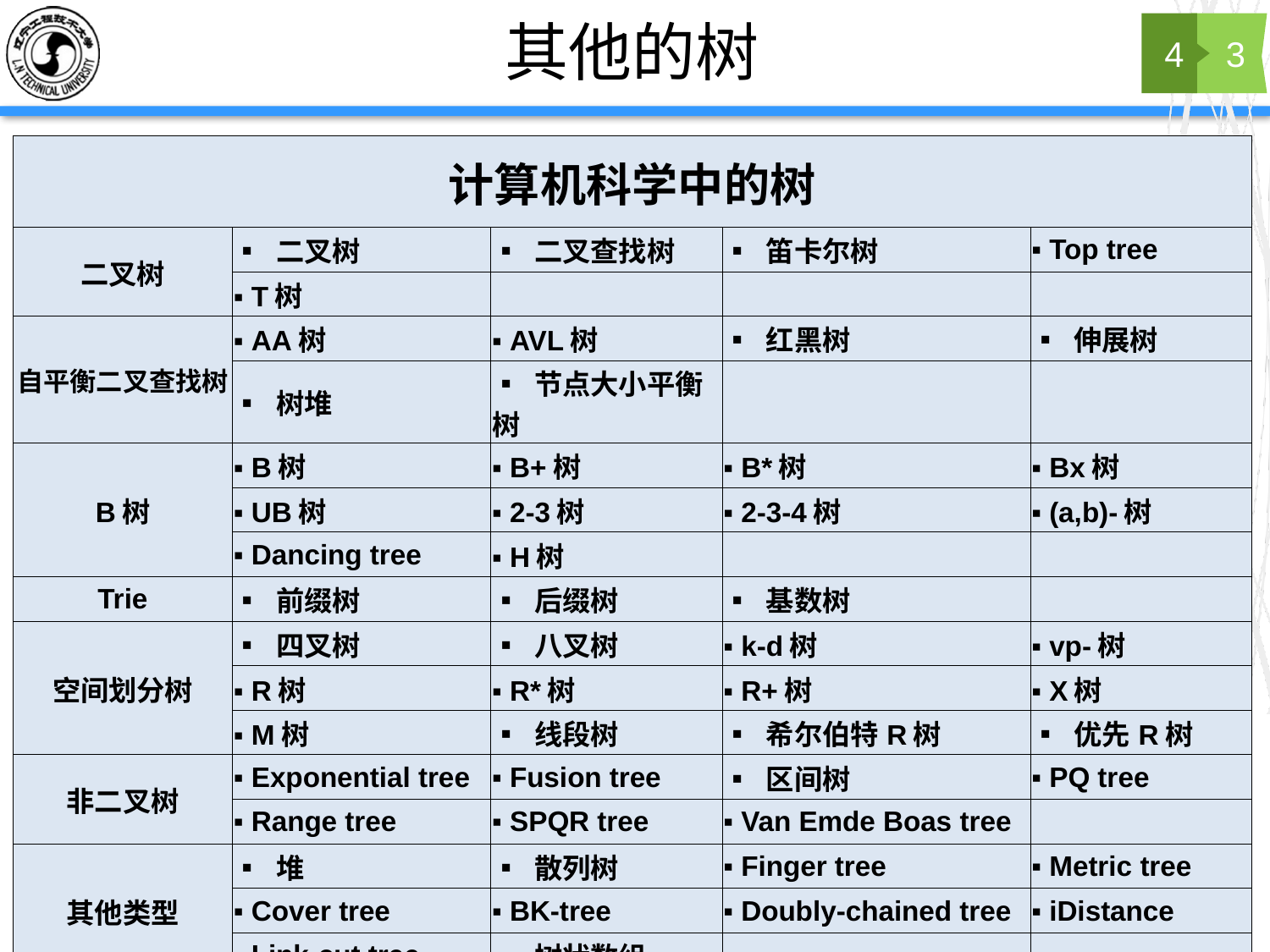

# 其他的树
4
3
| 计算机科学中的树 |  |  |  |  |
| --- | --- | --- | --- | --- |
| 二叉树 | ▪ 二叉树 | ▪ 二叉查找树 | ▪ 笛卡尔树 | ▪ Top tree |
|  | ▪ T树 |  |  |  |
| 自平衡二叉查找树 | ▪ AA树 | ▪ AVL树 | ▪ 红黑树 | ▪ 伸展树 |
|  | ▪ 树堆 | ▪ 节点大小平衡树 |  |  |
| B树 | ▪ B树 | ▪ B+树 | ▪ B\*树 | ▪ Bx树 |
|  | ▪ UB树 | ▪ 2-3树 | ▪ 2-3-4树 | ▪ (a,b)-树 |
|  | ▪ Dancing tree | ▪ H树 |  |  |
| Trie | ▪ 前缀树 | ▪ 后缀树 | ▪ 基数树 |  |
| 空间划分树 | ▪ 四叉树 | ▪ 八叉树 | ▪ k-d树 | ▪ vp-树 |
|  | ▪ R树 | ▪ R\*树 | ▪ R+树 | ▪ X树 |
|  | ▪ M树 | ▪ 线段树 | ▪ 希尔伯特R树 | ▪ 优先R树 |
| 非二叉树 | ▪ Exponential tree | ▪ Fusion tree | ▪ 区间树 | ▪ PQ tree |
|  | ▪ Range tree | ▪ SPQR tree | ▪ Van Emde Boas tree |  |
| 其他类型 | ▪ 堆 | ▪ 散列树 | ▪ Finger tree | ▪ Metric tree |
|  | ▪ Cover tree | ▪ BK-tree | ▪ Doubly-chained tree | ▪ iDistance |
|  | ▪ Link-cut tree | ▪ 树状数组 |  |  |